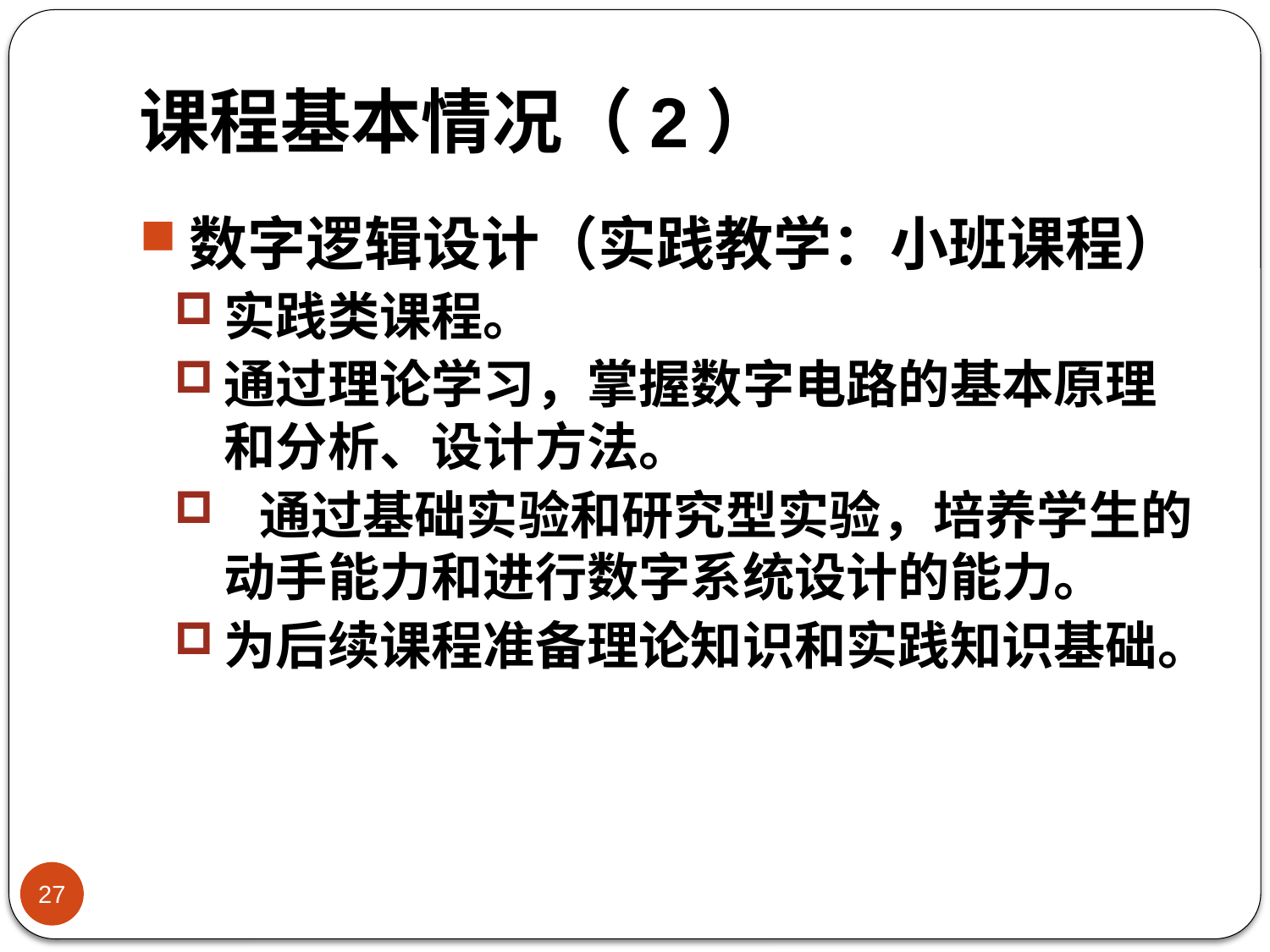

# 课程基本情况（2）
数字逻辑设计（实践教学：小班课程）
实践类课程。
通过理论学习，掌握数字电路的基本原理和分析、设计方法。
  通过基础实验和研究型实验，培养学生的动手能力和进行数字系统设计的能力。
为后续课程准备理论知识和实践知识基础。
27